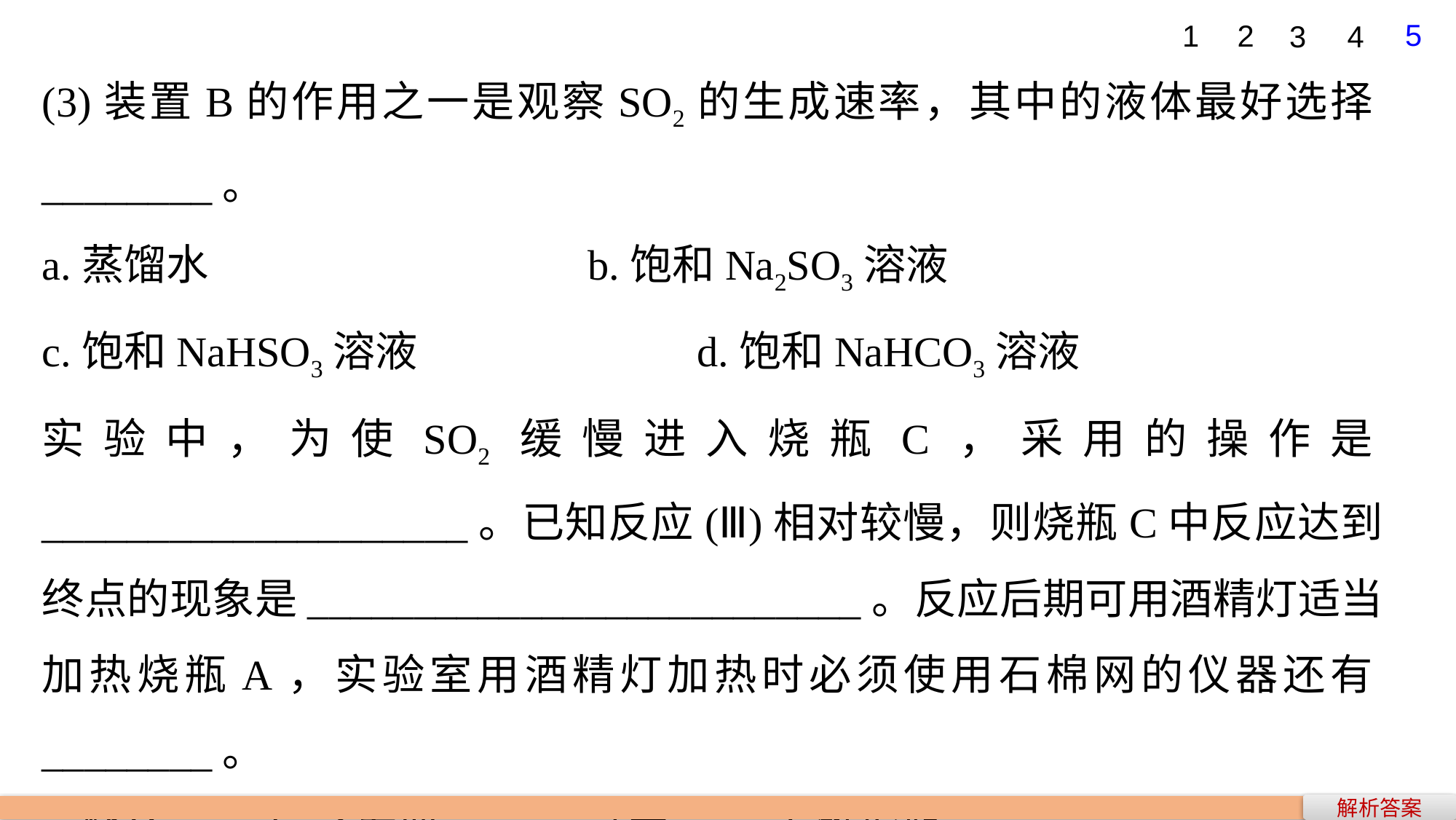

5
1
2
3
4
(3)装置B的作用之一是观察SO2的生成速率，其中的液体最好选择________。
a.蒸馏水  				b.饱和Na2SO3溶液
c.饱和NaHSO3溶液  			d.饱和NaHCO3溶液
实验中，为使SO2缓慢进入烧瓶C，采用的操作是____________________。已知反应(Ⅲ)相对较慢，则烧瓶C中反应达到终点的现象是__________________________。反应后期可用酒精灯适当加热烧瓶A，实验室用酒精灯加热时必须使用石棉网的仪器还有________。
a.烧杯          b.蒸发皿          c.试管          d.锥形瓶
解析答案